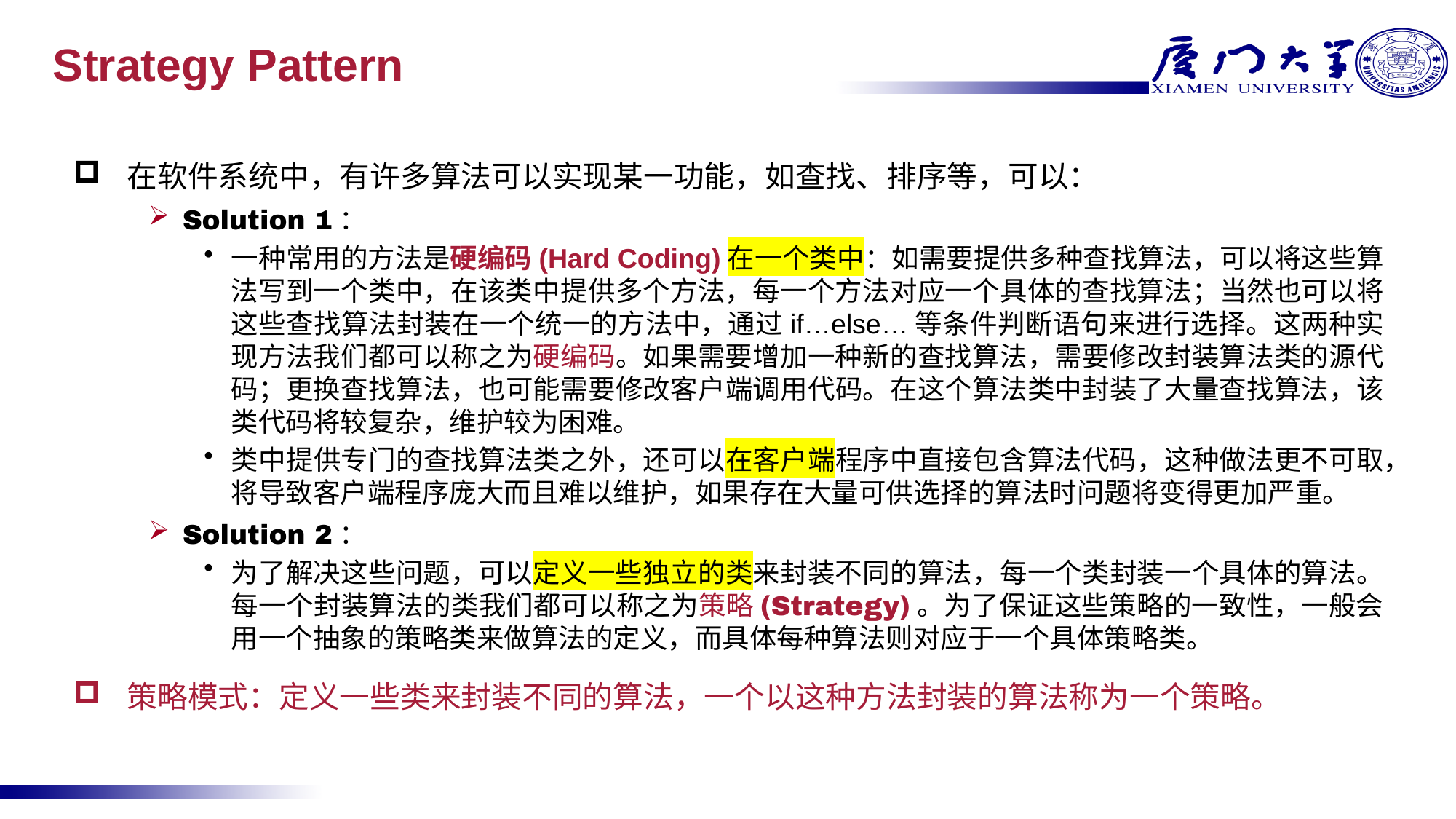

# Strategy Pattern
在软件系统中，有许多算法可以实现某一功能，如查找、排序等，可以：
Solution 1：
一种常用的方法是硬编码(Hard Coding)在一个类中：如需要提供多种查找算法，可以将这些算法写到一个类中，在该类中提供多个方法，每一个方法对应一个具体的查找算法；当然也可以将这些查找算法封装在一个统一的方法中，通过if…else…等条件判断语句来进行选择。这两种实现方法我们都可以称之为硬编码。如果需要增加一种新的查找算法，需要修改封装算法类的源代码；更换查找算法，也可能需要修改客户端调用代码。在这个算法类中封装了大量查找算法，该类代码将较复杂，维护较为困难。
类中提供专门的查找算法类之外，还可以在客户端程序中直接包含算法代码，这种做法更不可取，将导致客户端程序庞大而且难以维护，如果存在大量可供选择的算法时问题将变得更加严重。
Solution 2：
为了解决这些问题，可以定义一些独立的类来封装不同的算法，每一个类封装一个具体的算法。每一个封装算法的类我们都可以称之为策略(Strategy)。为了保证这些策略的一致性，一般会用一个抽象的策略类来做算法的定义，而具体每种算法则对应于一个具体策略类。
策略模式：定义一些类来封装不同的算法，一个以这种方法封装的算法称为一个策略。